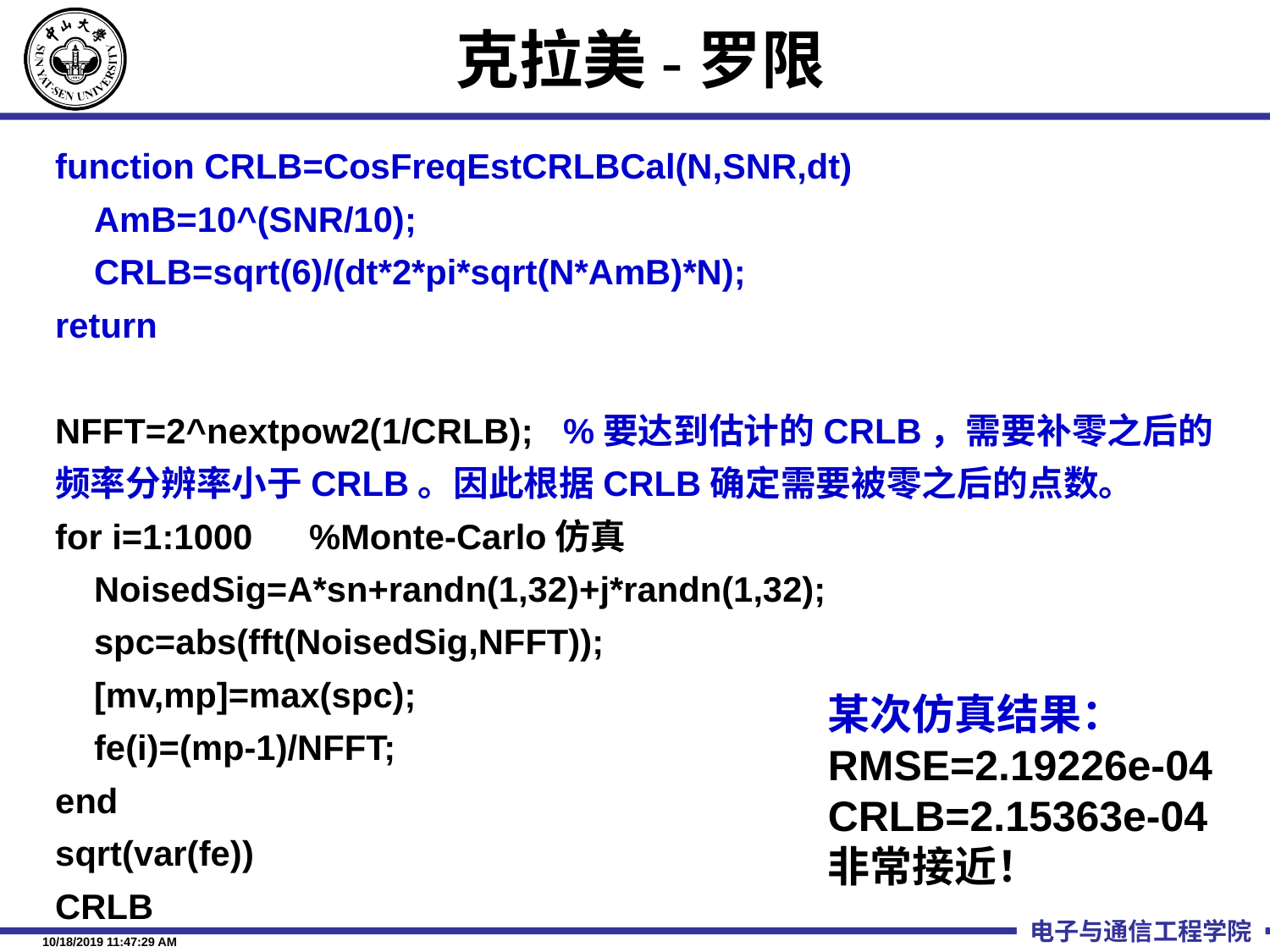

# 克拉美-罗限
function CRLB=CosFreqEstCRLBCal(N,SNR,dt)
    AmB=10^(SNR/10);
    CRLB=sqrt(6)/(dt*2*pi*sqrt(N*AmB)*N);
return

NFFT=2^nextpow2(1/CRLB);	%要达到估计的CRLB，需要补零之后的频率分辨率小于CRLB。因此根据CRLB确定需要被零之后的点数。
for i=1:1000	%Monte-Carlo仿真
    NoisedSig=A*sn+randn(1,32)+j*randn(1,32);
    spc=abs(fft(NoisedSig,NFFT));
    [mv,mp]=max(spc);
    fe(i)=(mp-1)/NFFT;
end
sqrt(var(fe))
CRLB
某次仿真结果：
RMSE=2.19226e-04
CRLB=2.15363e-04
非常接近！